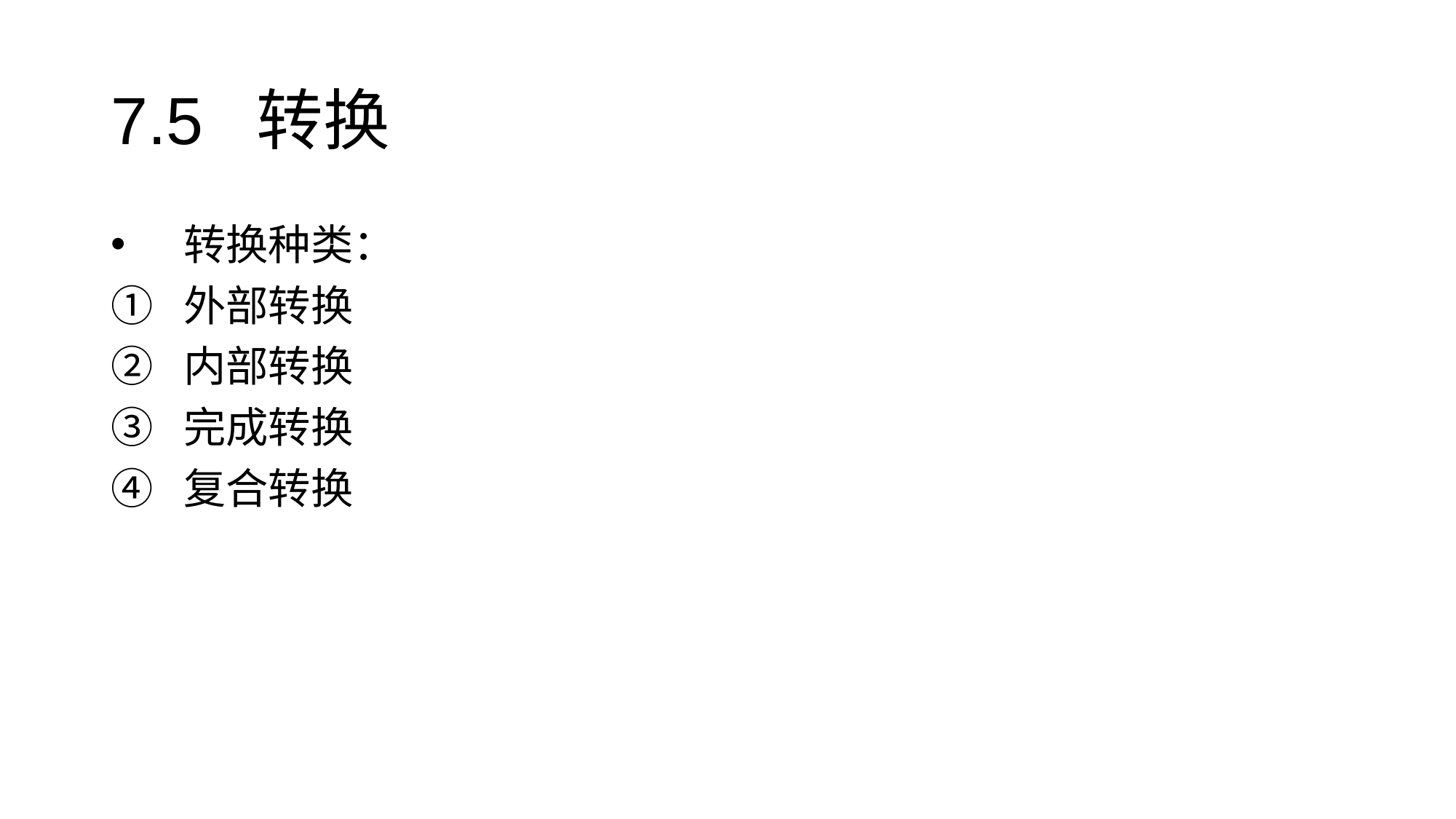

# 7.5  转换
转换种类：
外部转换
内部转换
完成转换
复合转换